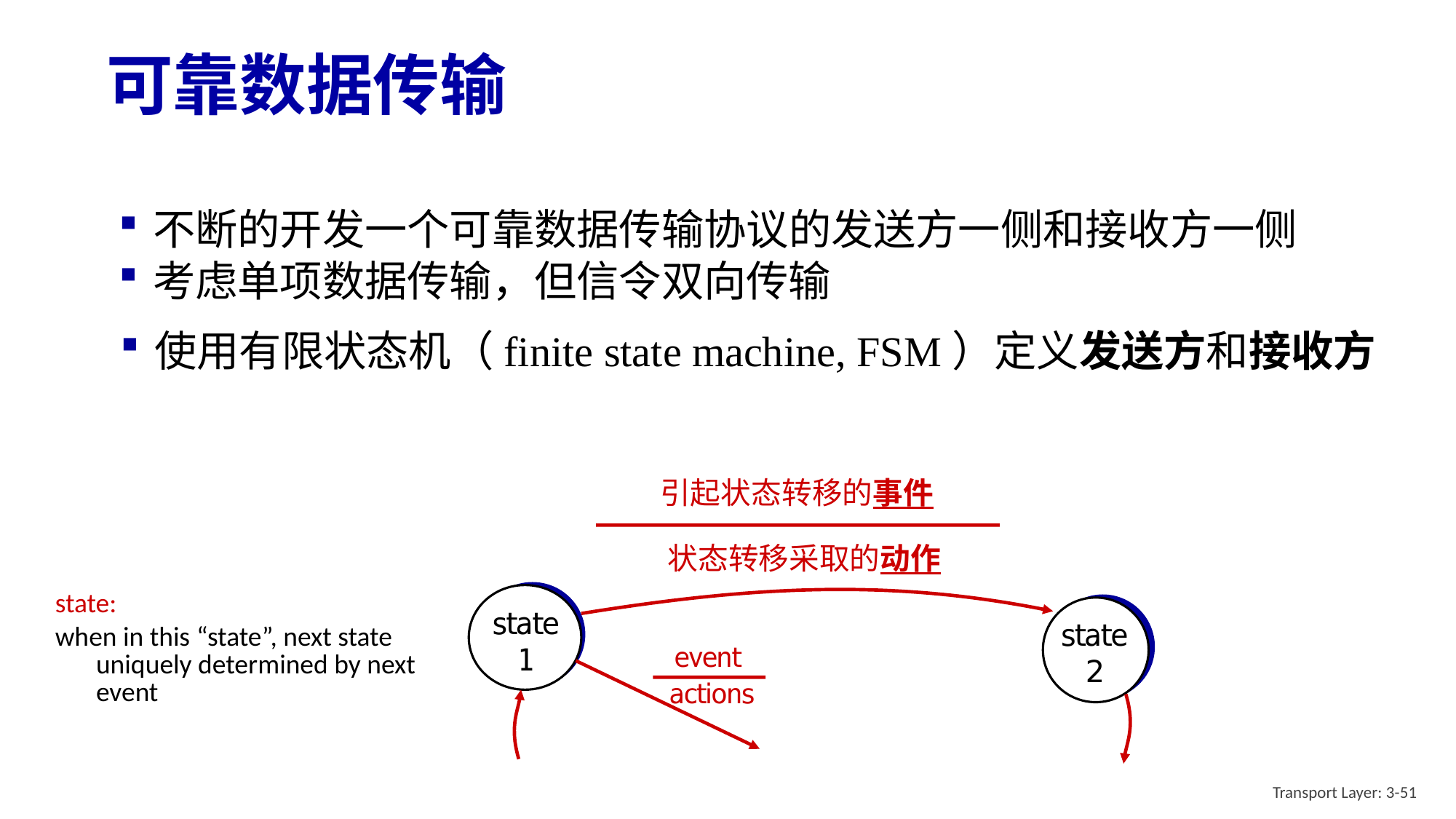

# 可靠数据传输
不断的开发一个可靠数据传输协议的发送方一侧和接收方一侧
考虑单项数据传输，但信令双向传输
使用有限状态机（finite state machine, FSM）定义发送方和接收方
引起状态转移的事件

状态转移采取的动作

state:
when in this “state”, next state uniquely determined by next event

state
1
state
2
event

actions

Transport Layer: 3-51